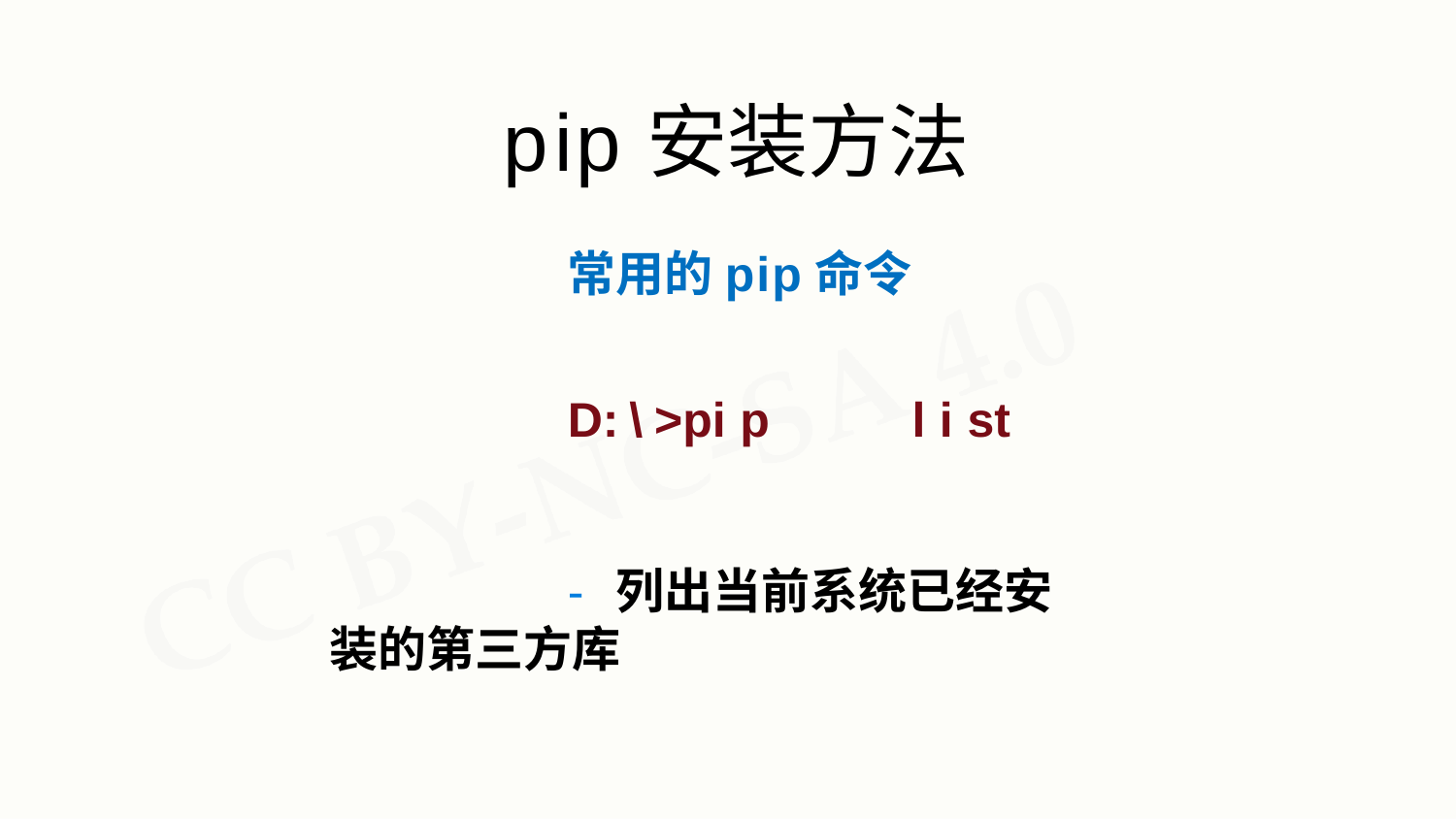

# pip安装方法
常用的pip命令

D:\>pip	list

- 列出当前系统已经安装的第三方库